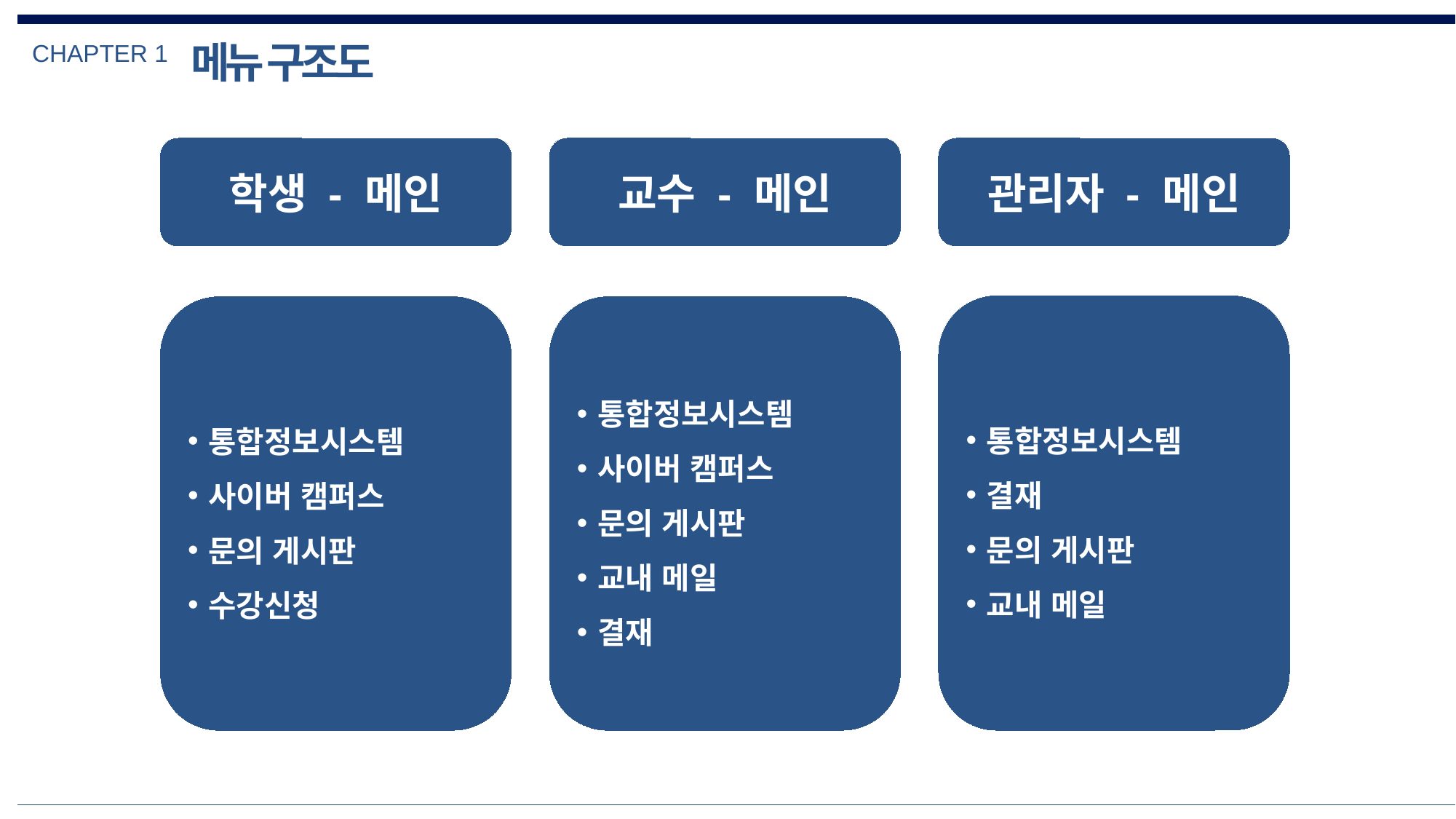

메뉴 구조도
CHAPTER 1
학생 - 메인
교수 - 메인
관리자 - 메인
통합정보시스템
결재
문의 게시판
교내 메일
통합정보시스템
사이버 캠퍼스
문의 게시판
교내 메일
결재
통합정보시스템
사이버 캠퍼스
문의 게시판
수강신청